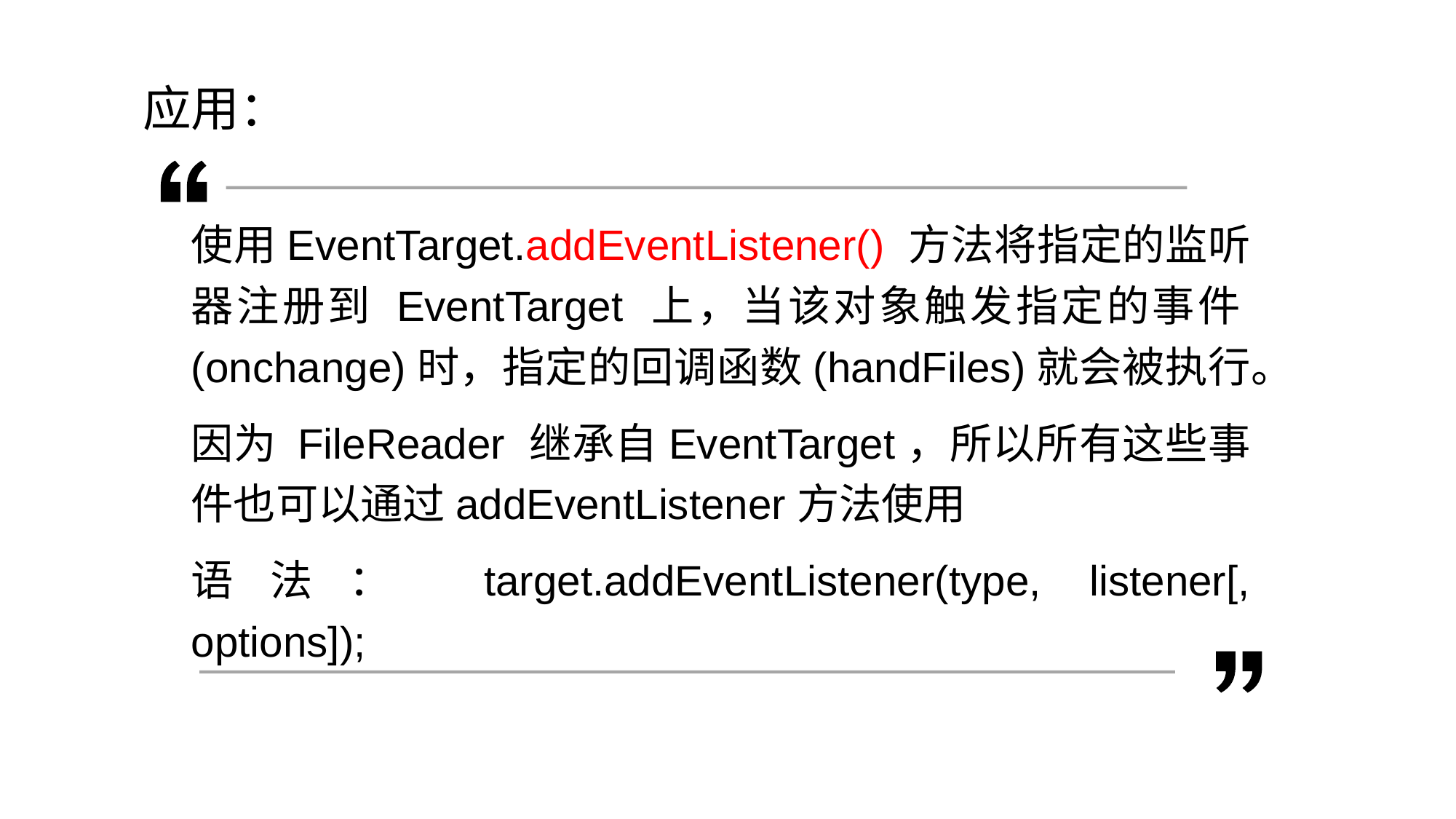

应用：

使用EventTarget.addEventListener() 方法将指定的监听器注册到 EventTarget 上，当该对象触发指定的事件(onchange)时，指定的回调函数(handFiles)就会被执行。
因为 FileReader 继承自EventTarget，所以所有这些事件也可以通过addEventListener方法使用
语法： target.addEventListener(type, listener[, options]);